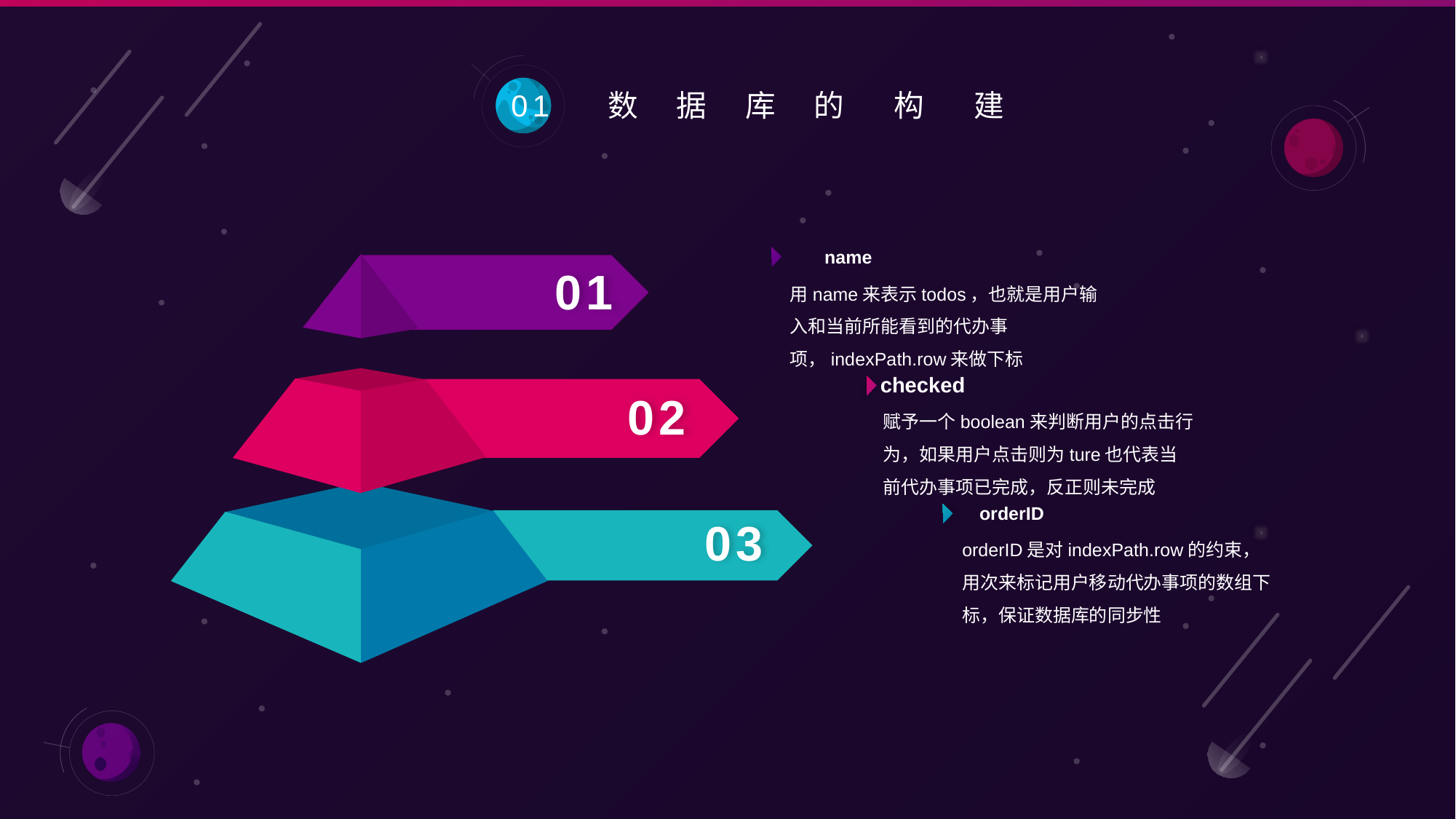

01

   数   据   库   的    构    建

name

01
用name来表示todos，也就是用户输入和当前所能看到的代办事项，indexPath.row来做下标

checked

02

赋予一个boolean来判断用户的点击行为，如果用户点击则为ture也代表当前代办事项已完成，反正则未完成

03
orderID

orderID是对indexPath.row的约束，用次来标记用户移动代办事项的数组下标，保证数据库的同步性